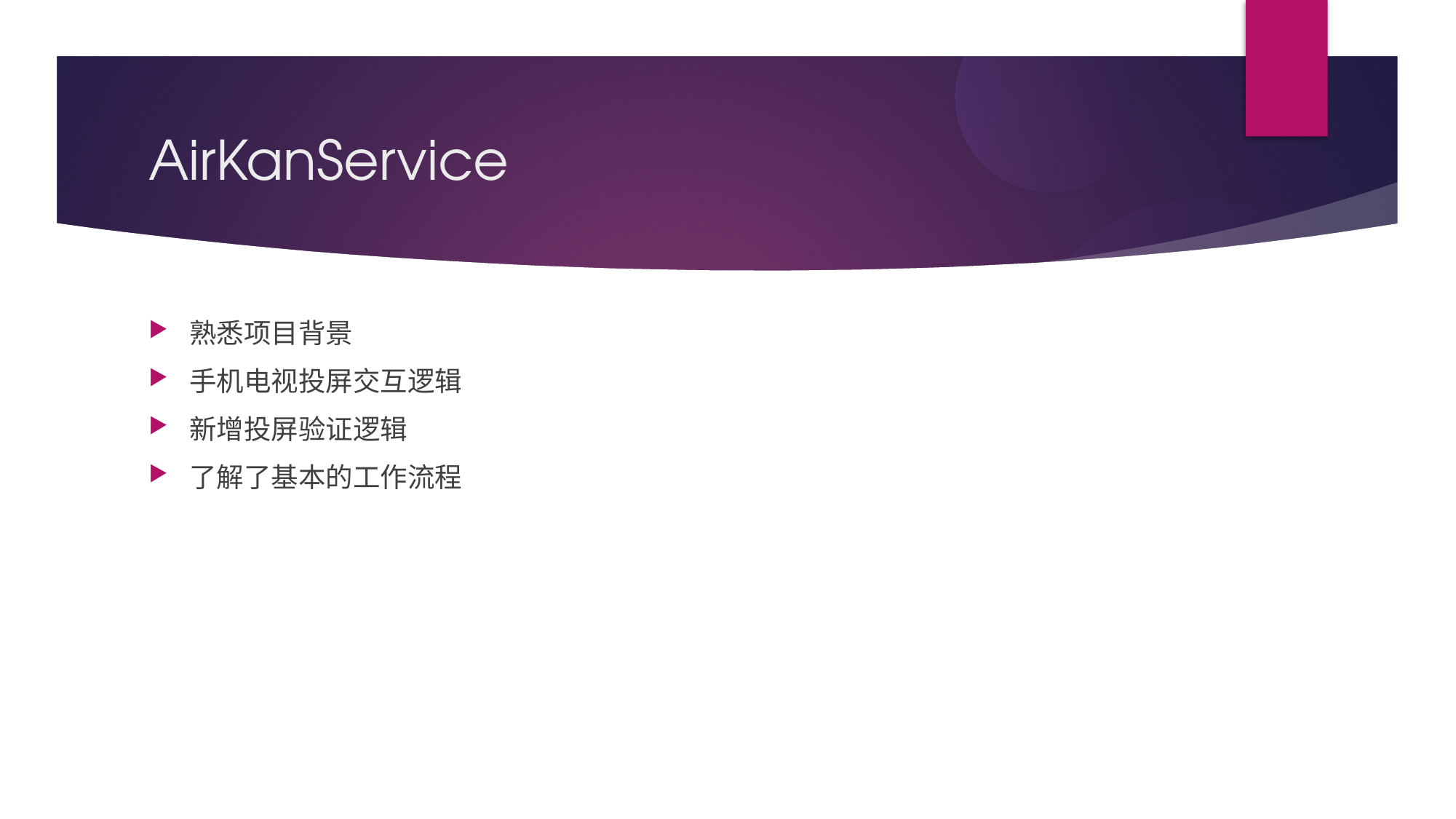

AirKanService
熟悉项目背景
手机电视投屏交互逻辑
新增投屏验证逻辑
了解了基本的工作流程